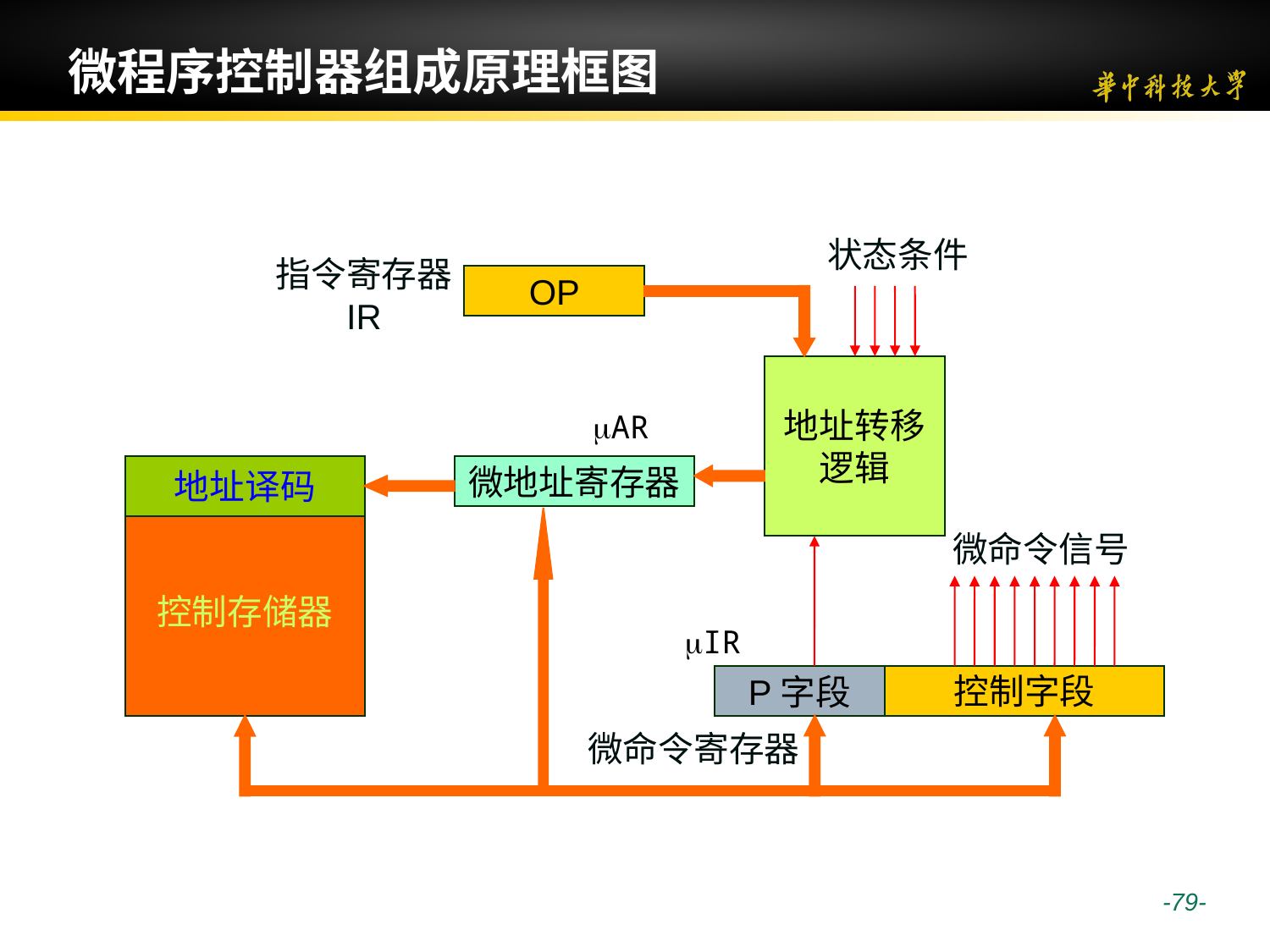

# 微程序控制器组成原理框图
状态条件
指令寄存器
IR
OP

地址转移
逻辑
μAR

地址译码
微地址寄存器
控制存储器

微命令信号

μIR
控制字段
P字段

微命令寄存器

 -79-